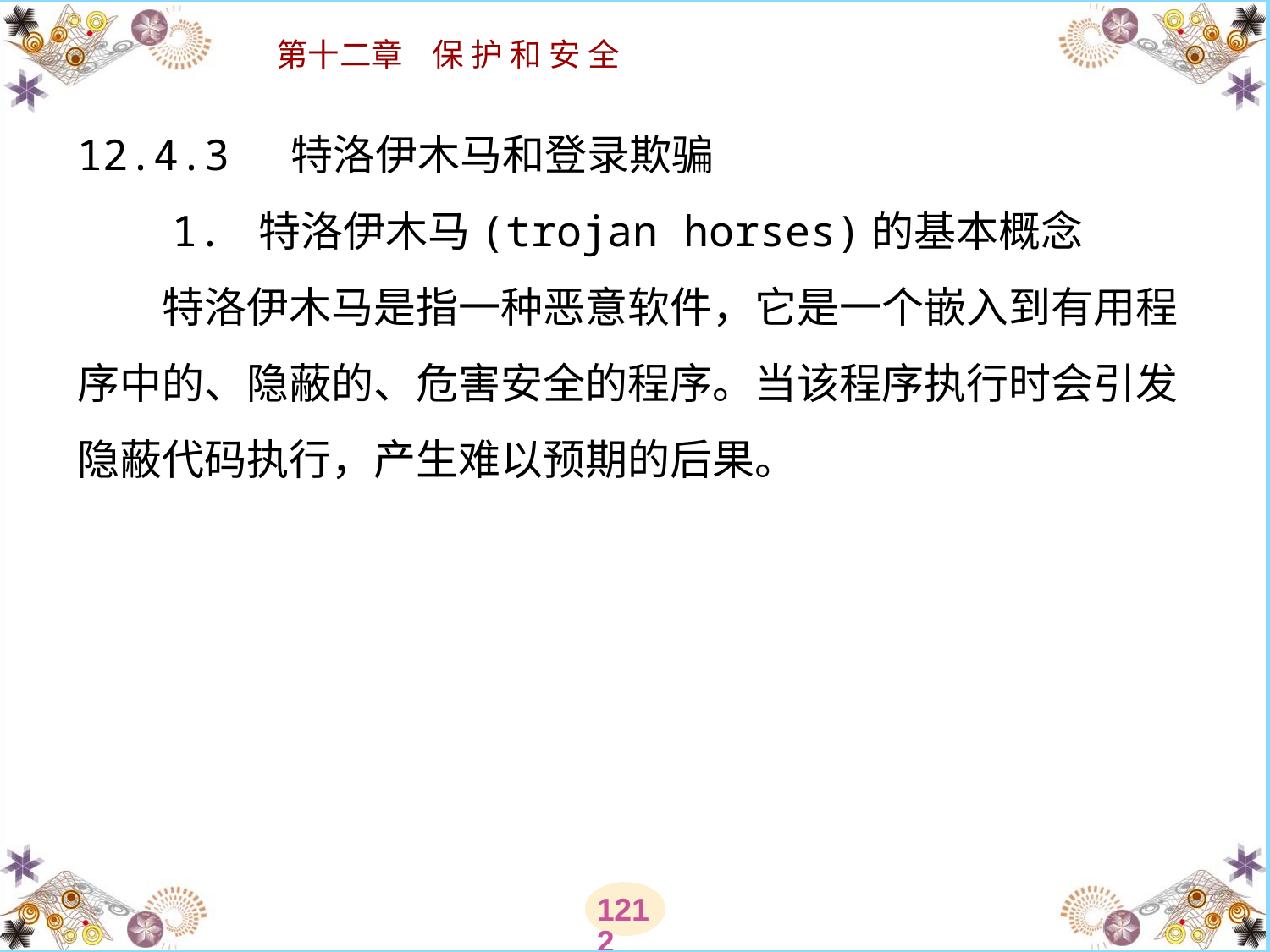

# 12.4.3  特洛伊木马和登录欺骗 　　1. 特洛伊木马(trojan horses)的基本概念 　　特洛伊木马是指一种恶意软件，它是一个嵌入到有用程序中的、隐蔽的、危害安全的程序。当该程序执行时会引发隐蔽代码执行，产生难以预期的后果。